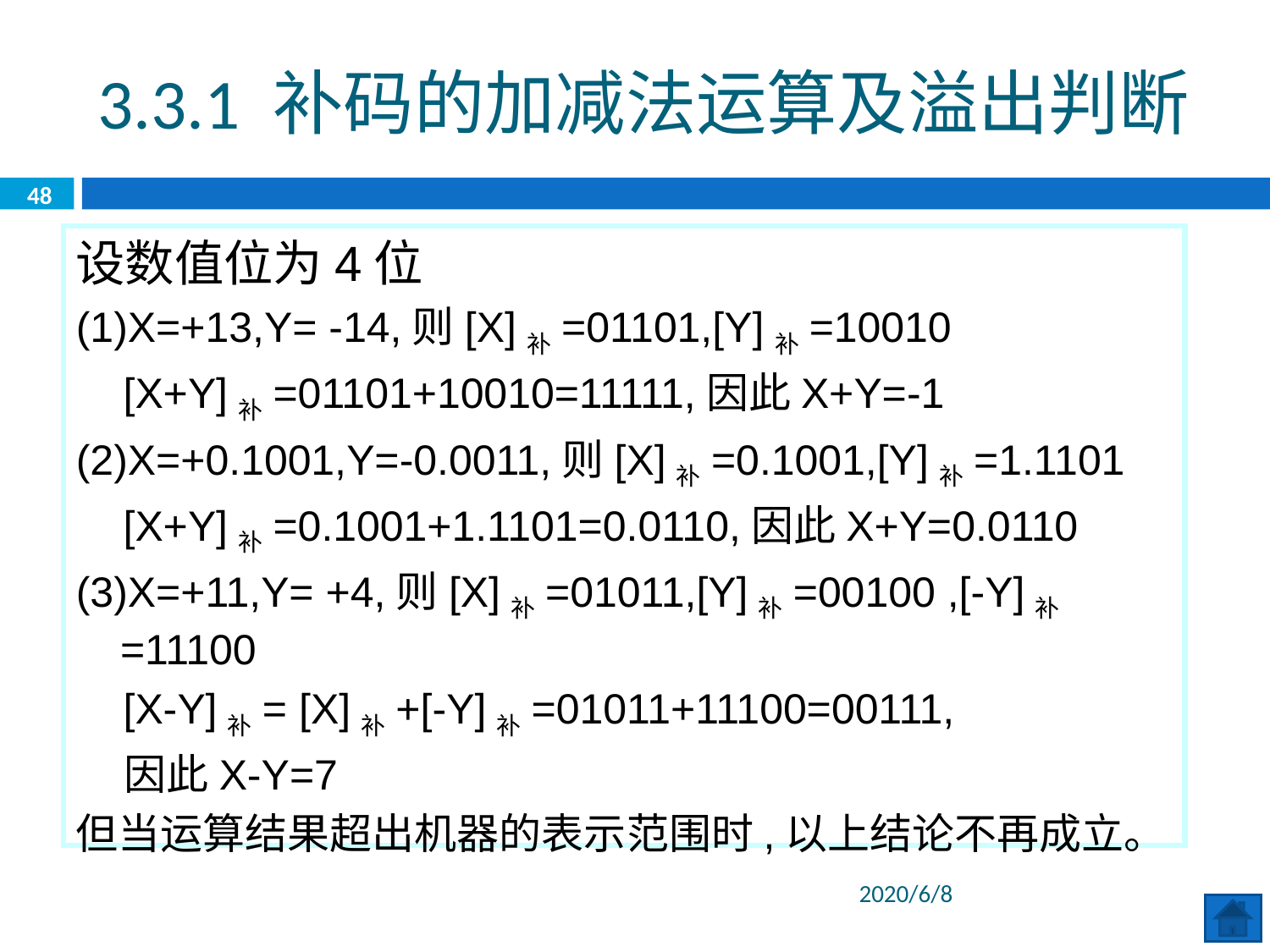

3.3.1 补码的加减法运算及溢出判断
48
设数值位为4位
(1)X=+13,Y= -14,则[X]补=01101,[Y]补=10010
    [X+Y]补=01101+10010=11111,因此X+Y=-1
(2)X=+0.1001,Y=-0.0011,则[X]补=0.1001,[Y]补=1.1101
    [X+Y]补=0.1001+1.1101=0.0110,因此X+Y=0.0110
(3)X=+11,Y= +4,则[X]补=01011,[Y]补=00100 ,[-Y]补=11100
    [X-Y]补= [X]补+[-Y]补=01011+11100=00111,
    因此X-Y=7
但当运算结果超出机器的表示范围时,以上结论不再成立。
2020/6/8